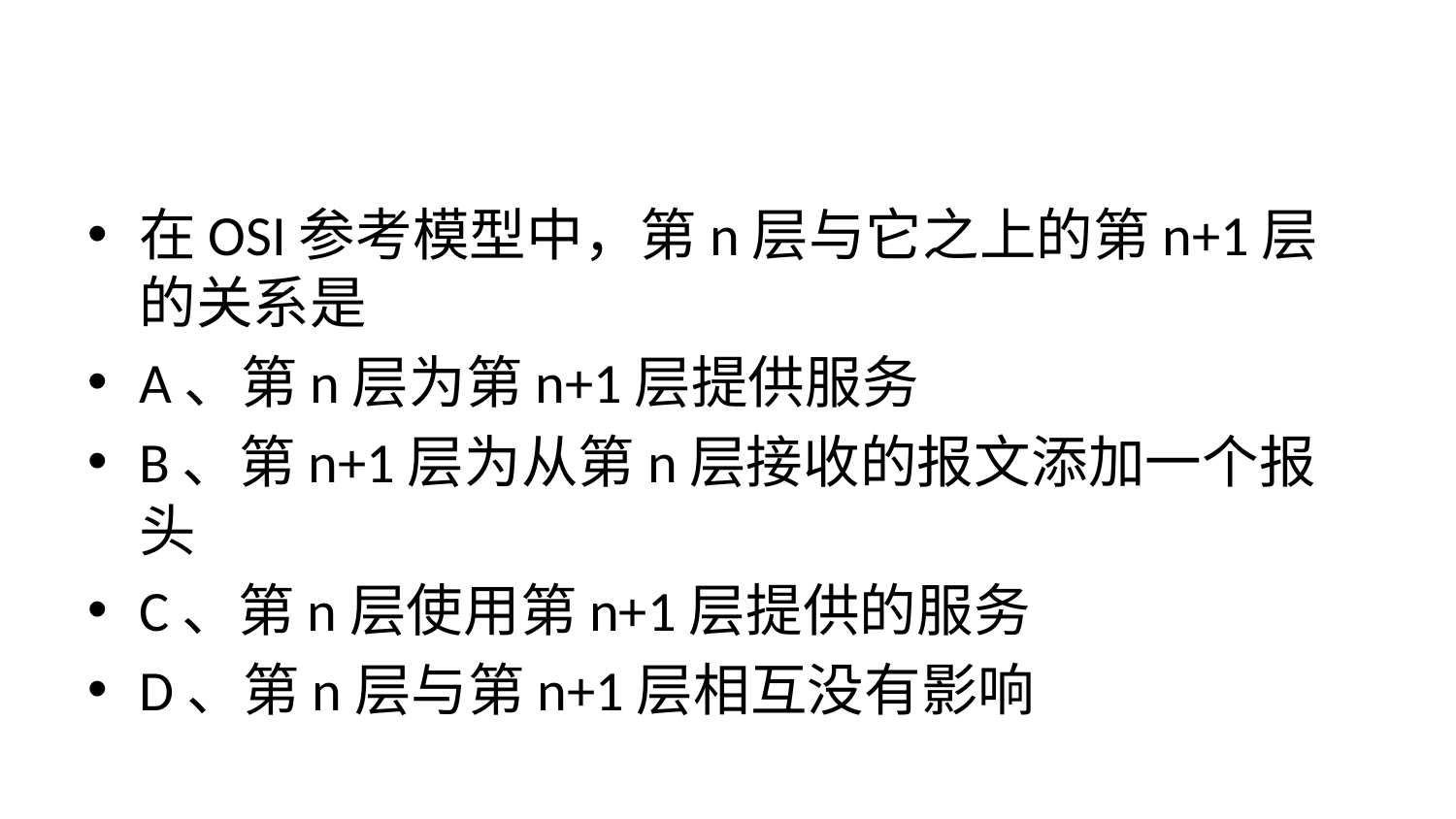

#
在OSI参考模型中，第n层与它之上的第n+1层的关系是
A、第n层为第n+1层提供服务
B、第n+1层为从第n层接收的报文添加一个报头
C、第n层使用第n+1层提供的服务
D、第n层与第n+1层相互没有影响